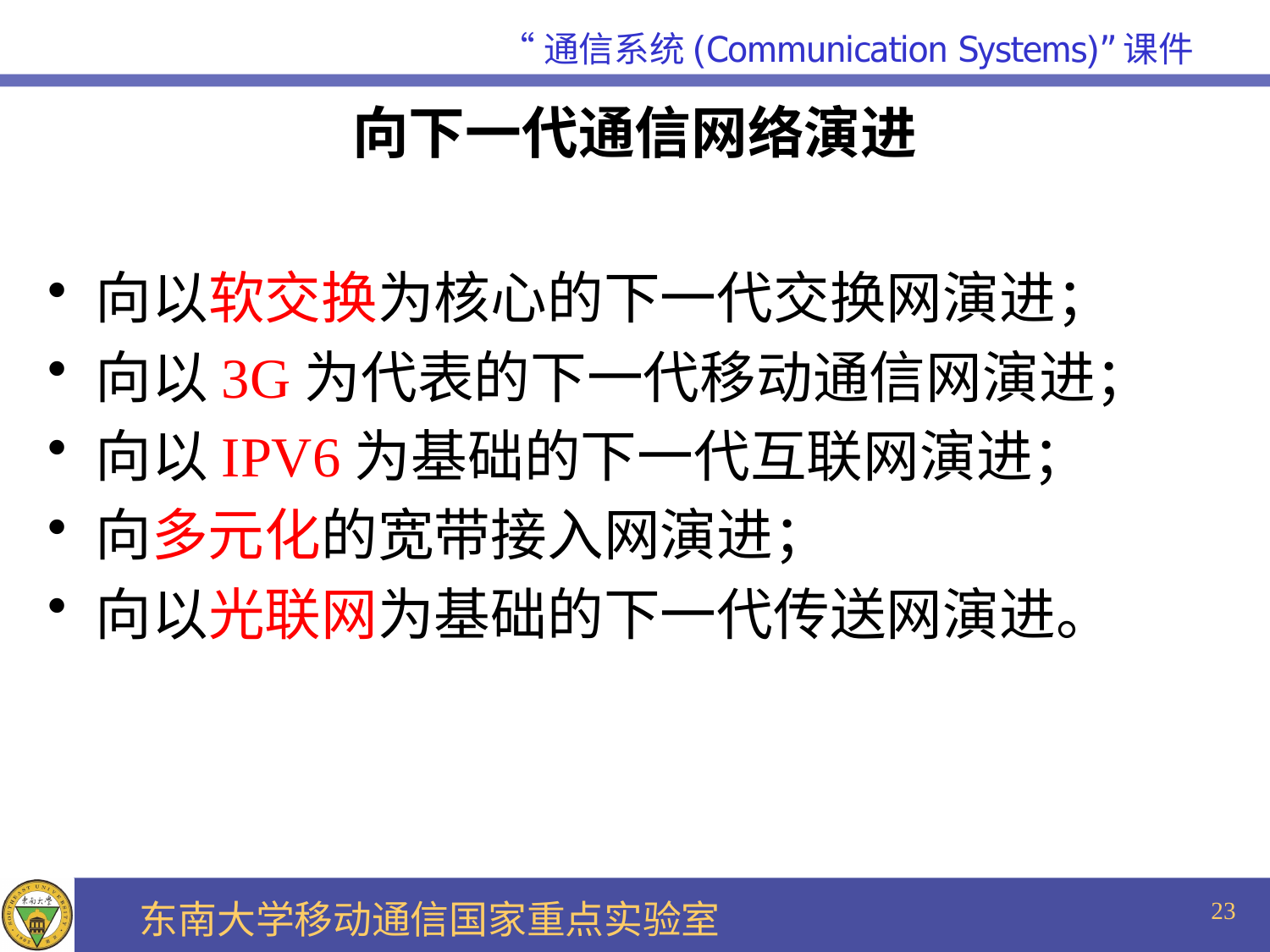

# 向下一代通信网络演进
向以软交换为核心的下一代交换网演进；
向以3G为代表的下一代移动通信网演进；
向以IPV6为基础的下一代互联网演进；
向多元化的宽带接入网演进；
向以光联网为基础的下一代传送网演进。
23